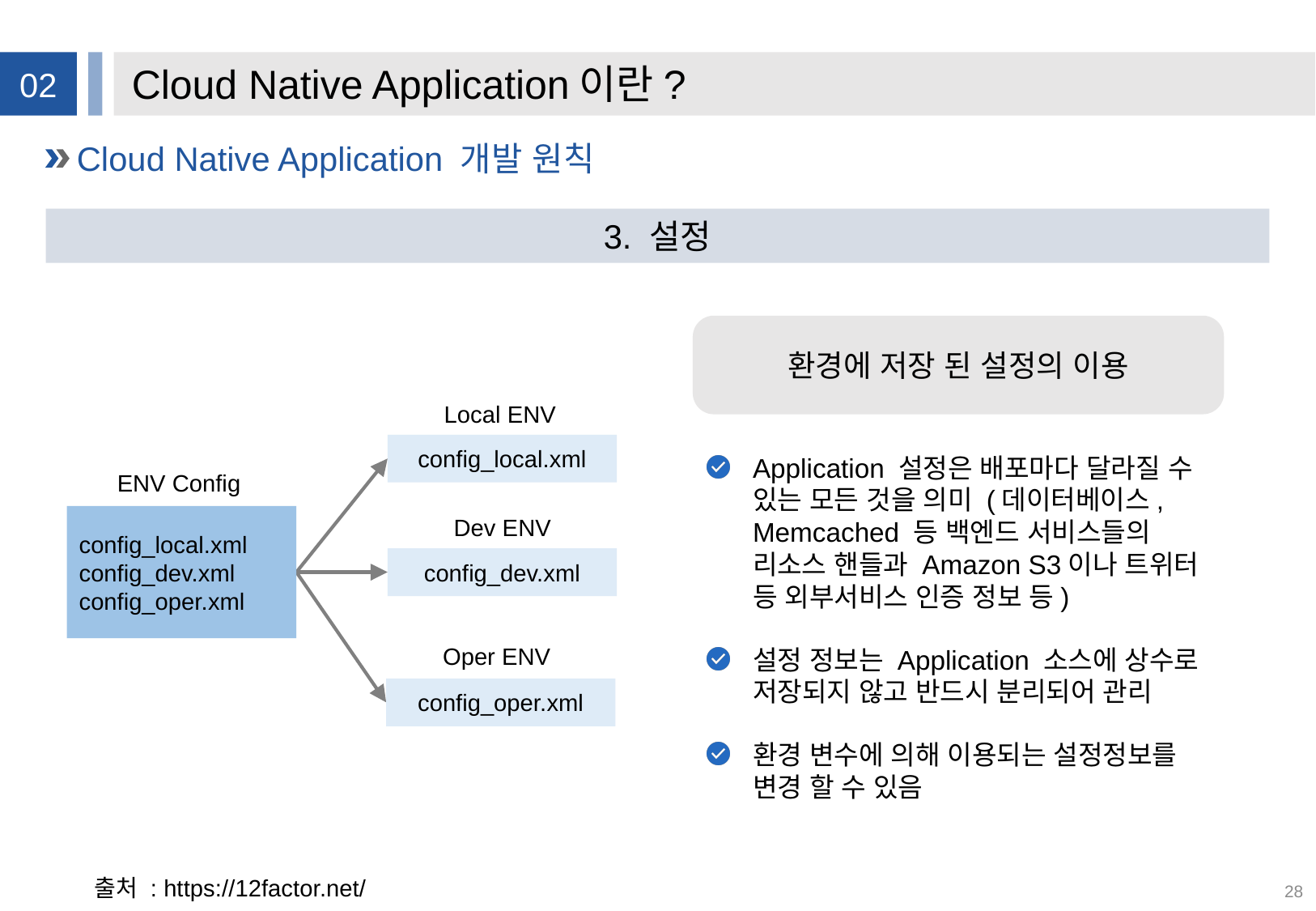

# Cloud Native Application이란?
02
Cloud Native Application 개발 원칙
3. 설정
환경에 저장 된 설정의 이용
Local ENV
config_local.xml
Application 설정은 배포마다 달라질 수 있는 모든 것을 의미 (데이터베이스, Memcached 등 백엔드 서비스들의 리소스 핸들과 Amazon S3이나 트위터 등 외부서비스 인증 정보 등)
설정 정보는 Application 소스에 상수로 저장되지 않고 반드시 분리되어 관리
환경 변수에 의해 이용되는 설정정보를 변경 할 수 있음
ENV Config
config_local.xml
config_dev.xml
config_oper.xml
Dev ENV
config_dev.xml
Oper ENV
config_oper.xml
출처 : https://12factor.net/
28